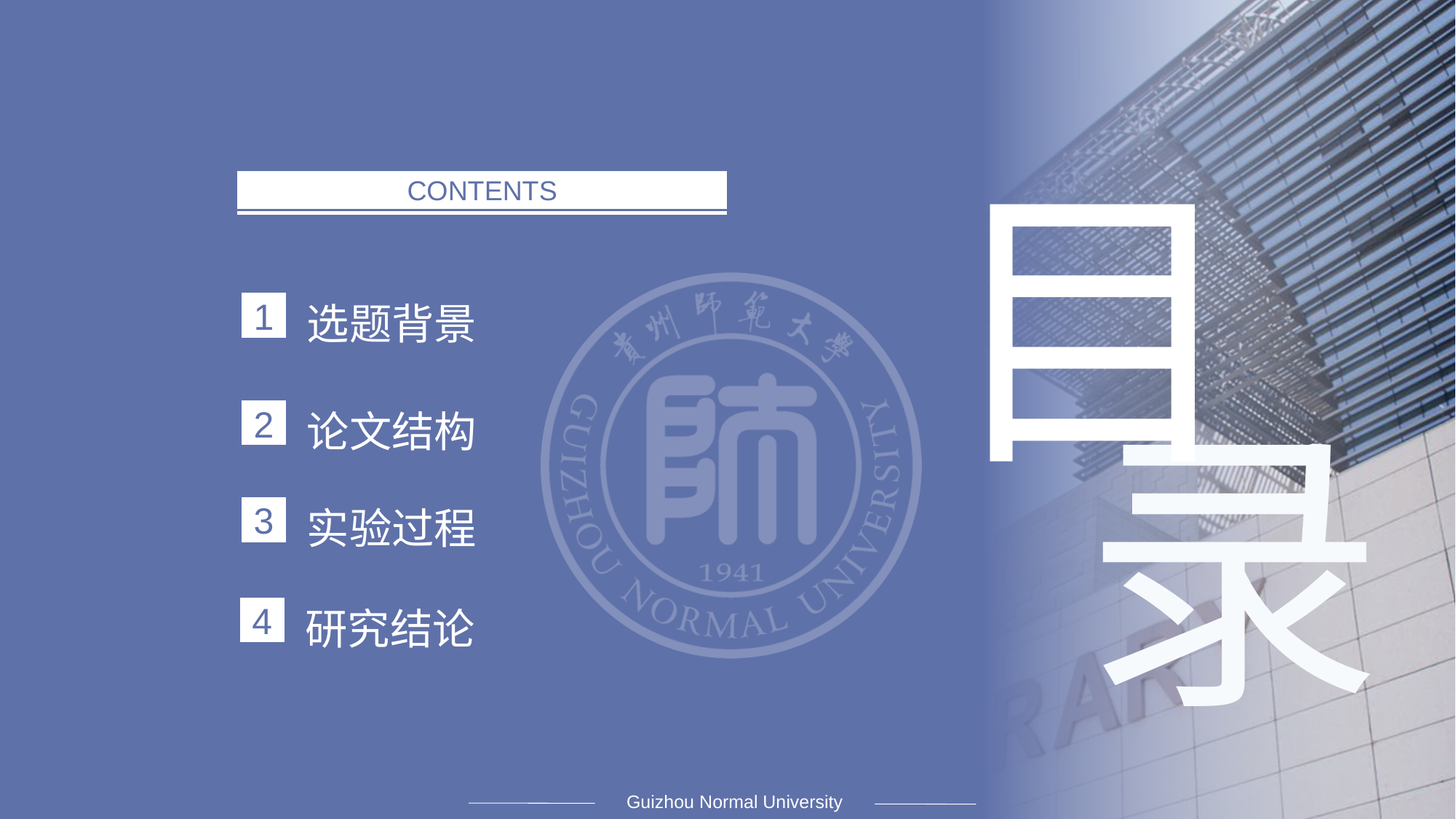

目
CONTENTS

选题背景

1
论文结构
录
2
实验过程
3
研究结论
4
Guizhou Normal University